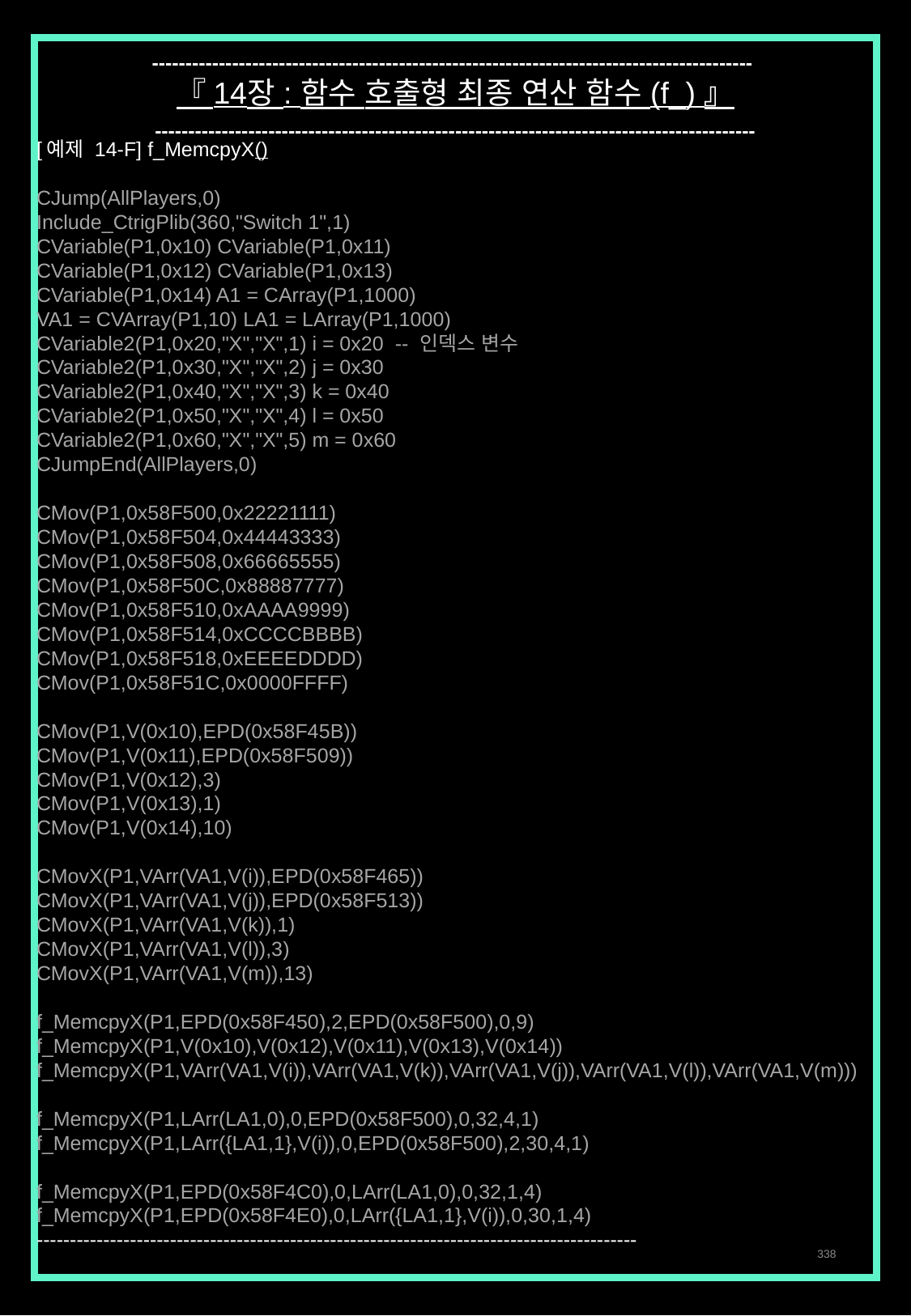

------------------------------------------------------------------------------------------
『 14장 : 함수 호출형 최종 연산 함수 (f_) 』
------------------------------------------------------------------------------------------
[예제 14-F] f_MemcpyX()

CJump(AllPlayers,0)
Include_CtrigPlib(360,"Switch 1",1)
CVariable(P1,0x10) CVariable(P1,0x11)
CVariable(P1,0x12) CVariable(P1,0x13)
CVariable(P1,0x14) A1 = CArray(P1,1000)
VA1 = CVArray(P1,10) LA1 = LArray(P1,1000)
CVariable2(P1,0x20,"X","X",1) i = 0x20  -- 인덱스 변수
CVariable2(P1,0x30,"X","X",2) j = 0x30
CVariable2(P1,0x40,"X","X",3) k = 0x40
CVariable2(P1,0x50,"X","X",4) l = 0x50
CVariable2(P1,0x60,"X","X",5) m = 0x60
CJumpEnd(AllPlayers,0)

CMov(P1,0x58F500,0x22221111)
CMov(P1,0x58F504,0x44443333)
CMov(P1,0x58F508,0x66665555)
CMov(P1,0x58F50C,0x88887777)
CMov(P1,0x58F510,0xAAAA9999)
CMov(P1,0x58F514,0xCCCCBBBB)
CMov(P1,0x58F518,0xEEEEDDDD)
CMov(P1,0x58F51C,0x0000FFFF)

CMov(P1,V(0x10),EPD(0x58F45B))
CMov(P1,V(0x11),EPD(0x58F509))
CMov(P1,V(0x12),3)
CMov(P1,V(0x13),1)
CMov(P1,V(0x14),10)

CMovX(P1,VArr(VA1,V(i)),EPD(0x58F465))
CMovX(P1,VArr(VA1,V(j)),EPD(0x58F513))
CMovX(P1,VArr(VA1,V(k)),1)
CMovX(P1,VArr(VA1,V(l)),3)
CMovX(P1,VArr(VA1,V(m)),13)

f_MemcpyX(P1,EPD(0x58F450),2,EPD(0x58F500),0,9)
f_MemcpyX(P1,V(0x10),V(0x12),V(0x11),V(0x13),V(0x14))
f_MemcpyX(P1,VArr(VA1,V(i)),VArr(VA1,V(k)),VArr(VA1,V(j)),VArr(VA1,V(l)),VArr(VA1,V(m)))

f_MemcpyX(P1,LArr(LA1,0),0,EPD(0x58F500),0,32,4,1)
f_MemcpyX(P1,LArr({LA1,1},V(i)),0,EPD(0x58F500),2,30,4,1)

f_MemcpyX(P1,EPD(0x58F4C0),0,LArr(LA1,0),0,32,1,4)
f_MemcpyX(P1,EPD(0x58F4E0),0,LArr({LA1,1},V(i)),0,30,1,4)
------------------------------------------------------------------------------------------
338